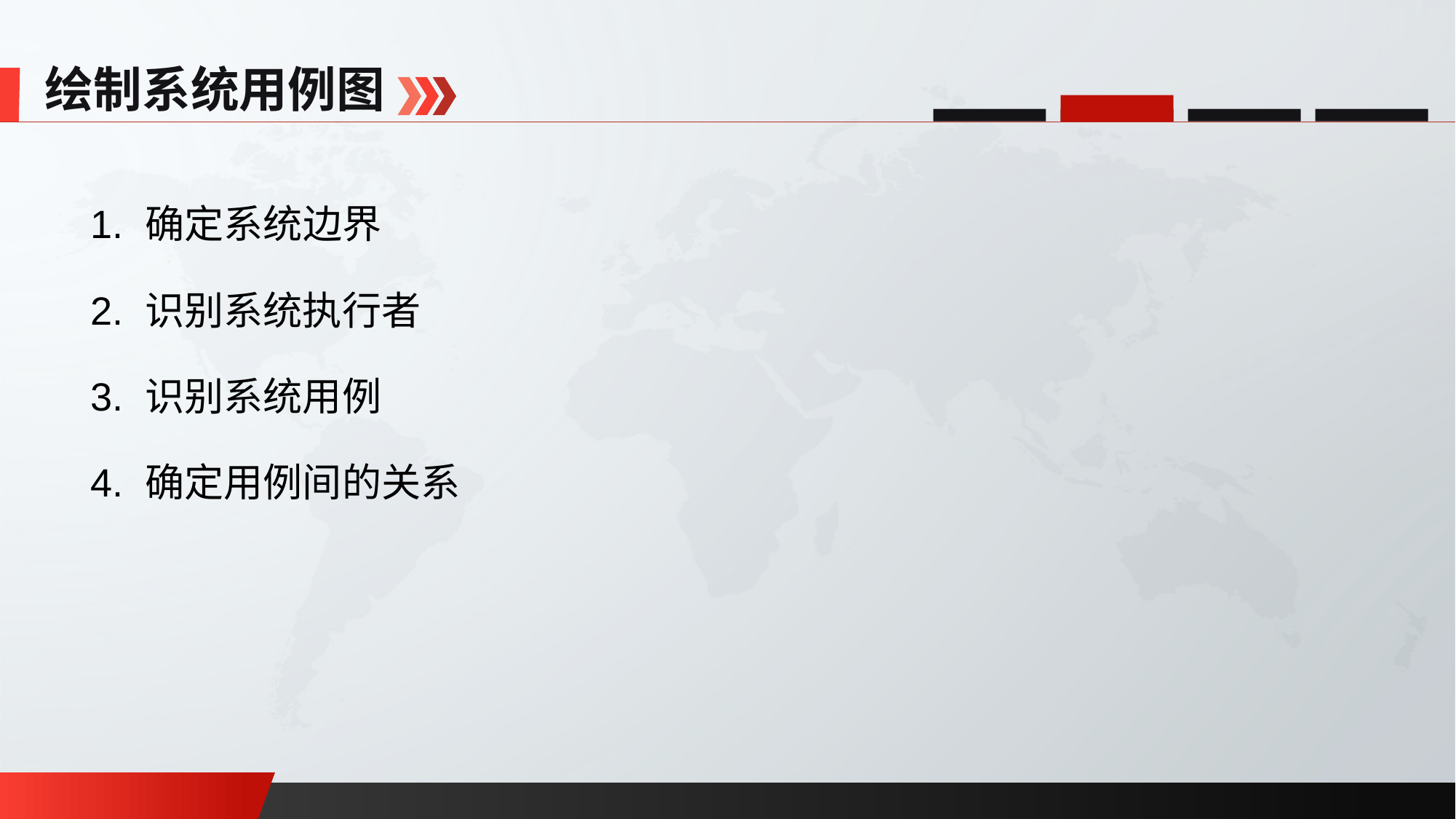

绘制系统用例图

确定系统边界
识别系统执行者
识别系统用例
确定用例间的关系